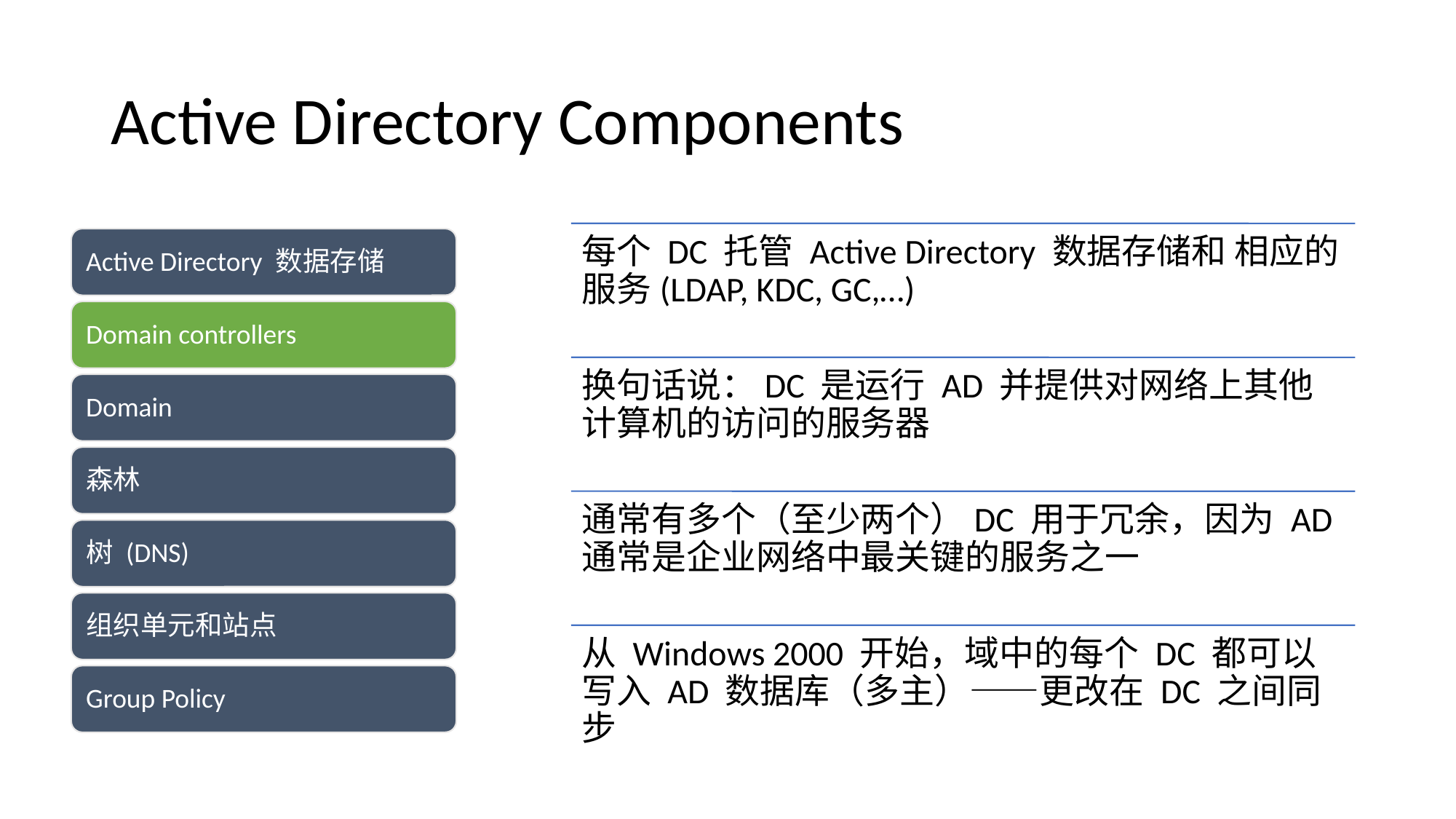

# Active Directory Components
Active Directory 数据存储
Domain controllers
Domain
森林
树 (DNS)
组织单元和站点
Group Policy
每个 DC 托管 Active Directory 数据存储和 相应的服务(LDAP, KDC, GC,…)
换句话说：DC 是运行 AD 并提供对网络上其他计算机的访问的服务器
通常有多个（至少两个）DC 用于冗余，因为 AD 通常是企业网络中最关键的服务之一
从 Windows 2000 开始，域中的每个 DC 都可以写入 AD 数据库（多主）——更改在 DC 之间同步